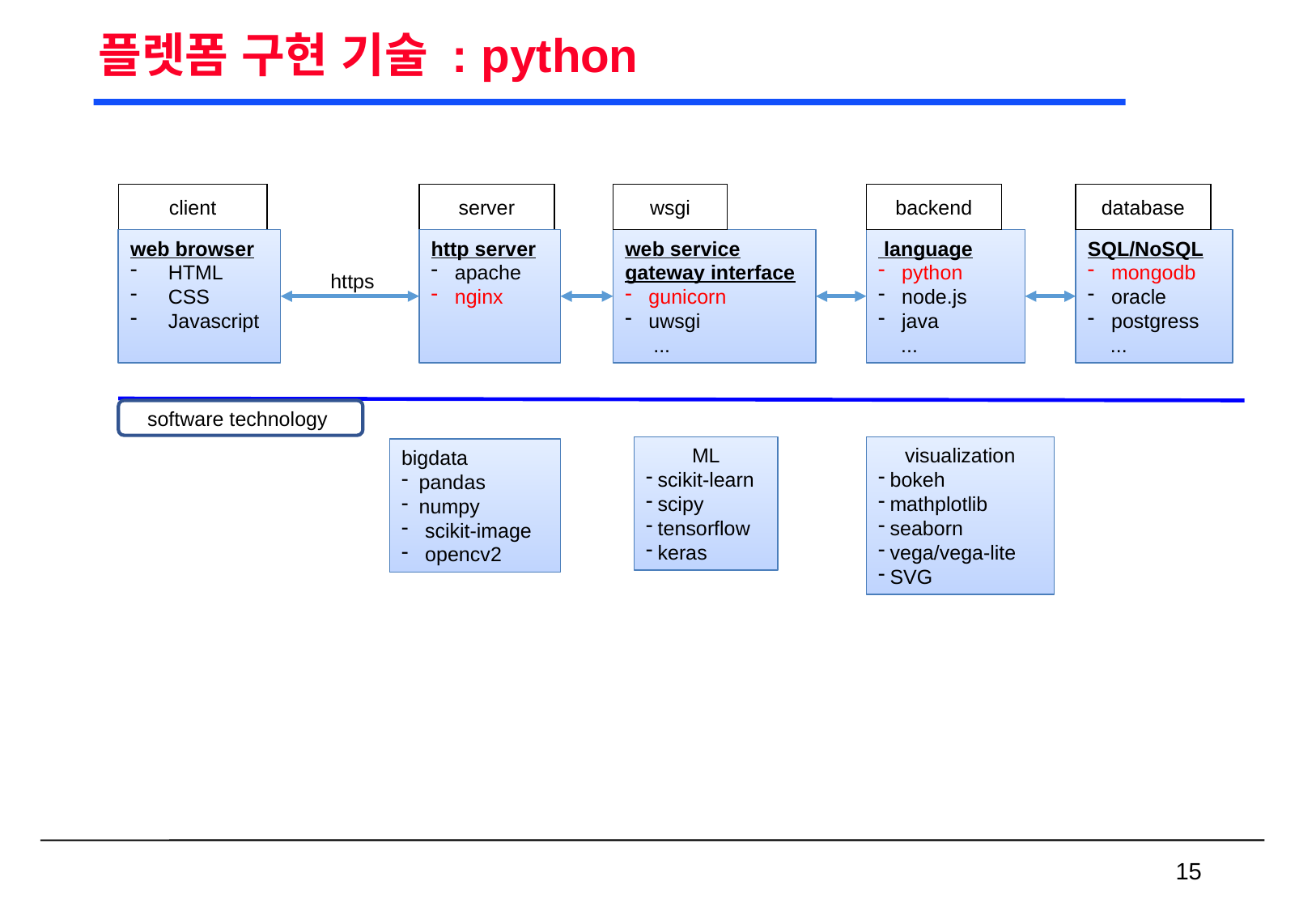

# 플렛폼 구현 기술 : python
client
wsgi
backend
database
server
web browser
HTML
CSS
Javascript

web service gateway interface
gunicorn
uwsgi
     ...
 language
python
node.js
java
    ...
SQL/NoSQL
mongodb
oracle
postgress
    ...
http server
apache
nginx

https
software technology
ML
scikit-learn
scipy
tensorflow
keras
visualization
bokeh
mathplotlib
seaborn
vega/vega-lite
SVG
bigdata
 pandas
 numpy
scikit-image
opencv2
 15